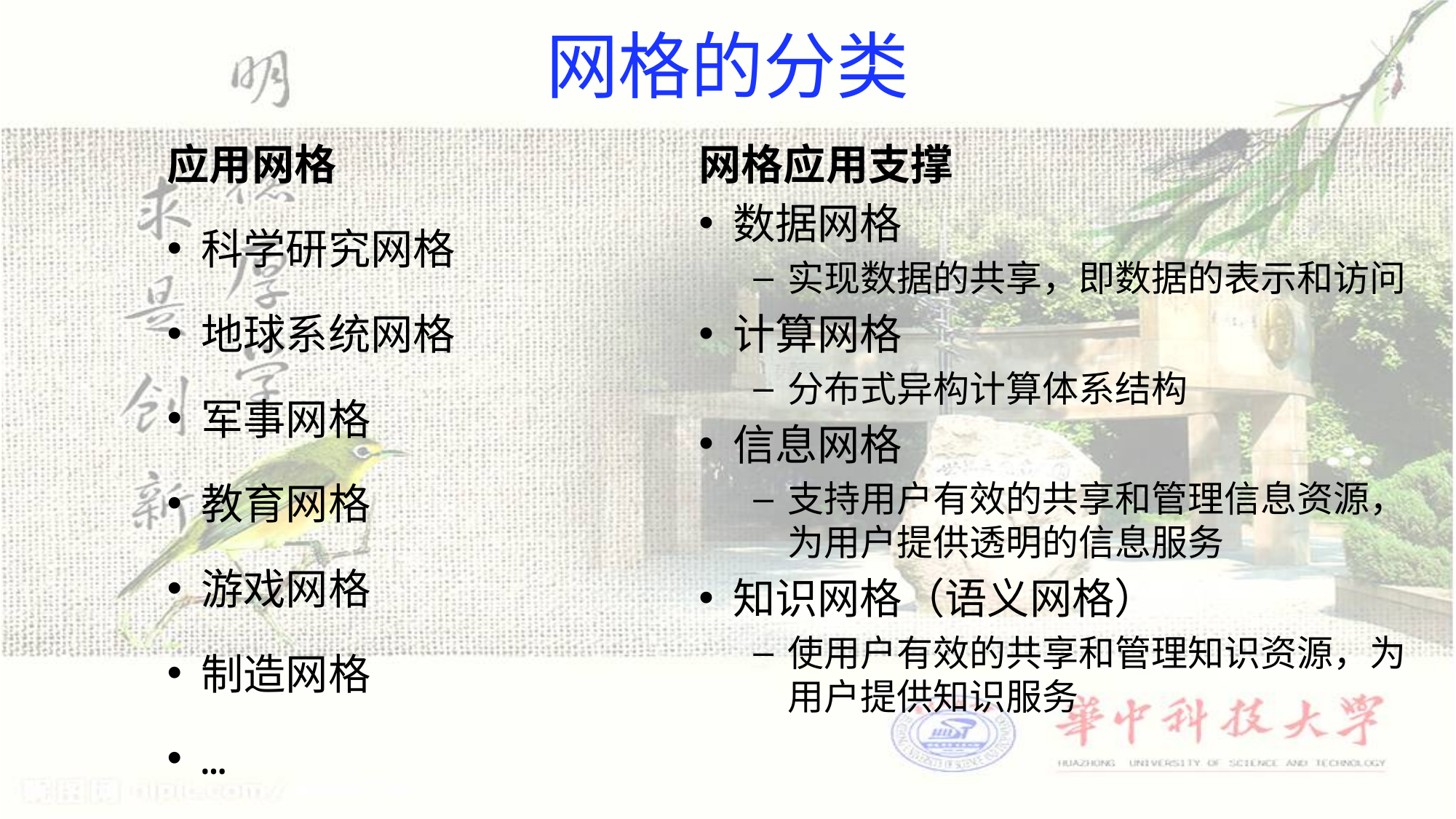

# 网格的分类
应用网格
科学研究网格
地球系统网格
军事网格
教育网格
游戏网格
制造网格
…
网格应用支撑
数据网格
实现数据的共享，即数据的表示和访问
计算网格
分布式异构计算体系结构
信息网格
支持用户有效的共享和管理信息资源，为用户提供透明的信息服务
知识网格（语义网格）
使用户有效的共享和管理知识资源，为用户提供知识服务